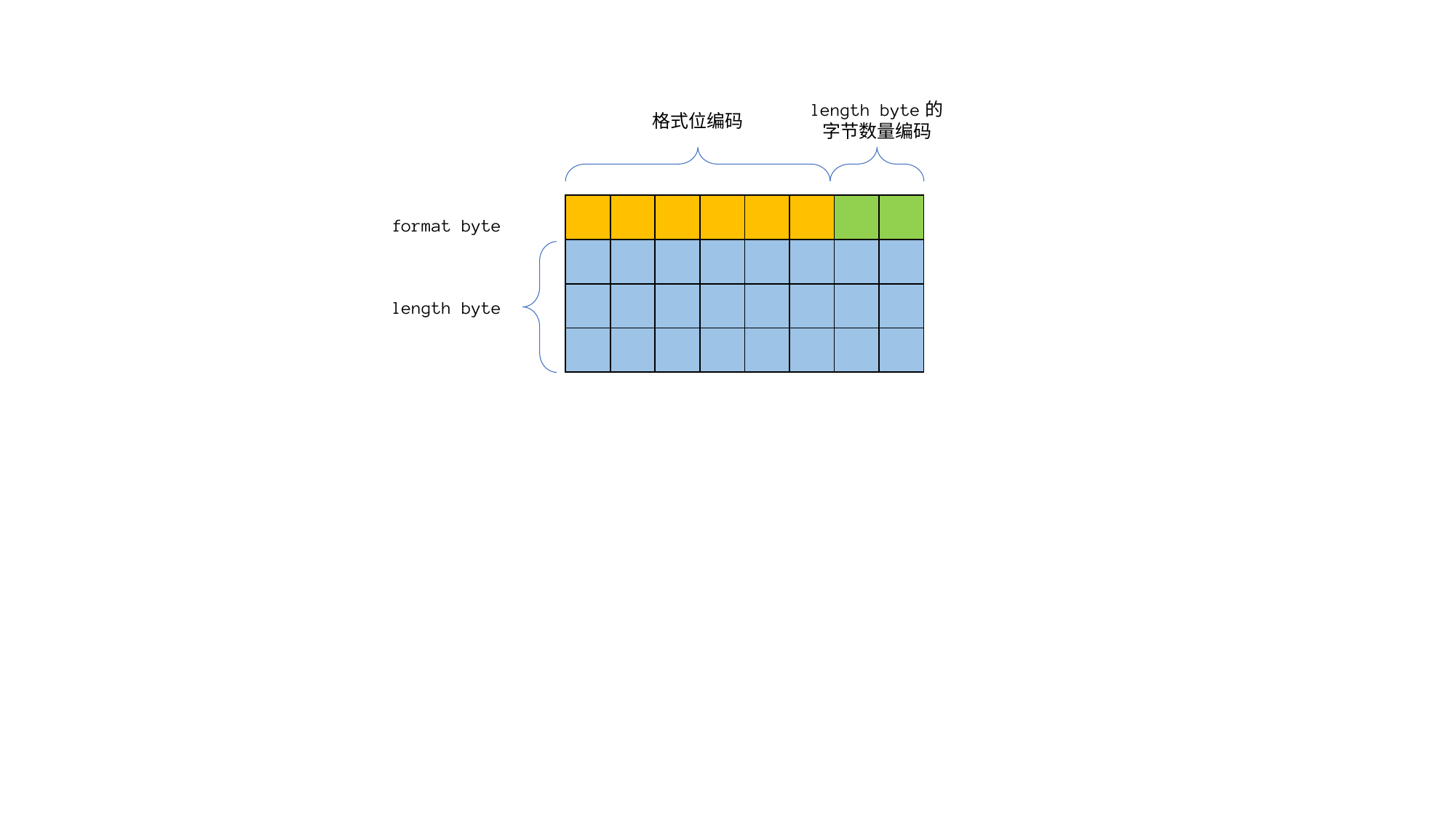

length byte的
字节数量编码
格式位编码

|  |  |  |  |  |  |  |  |
| --- | --- | --- | --- | --- | --- | --- | --- |
|  |  |  |  |  |  |  |  |
|  |  |  |  |  |  |  |  |
|  |  |  |  |  |  |  |  |
format byte

length byte